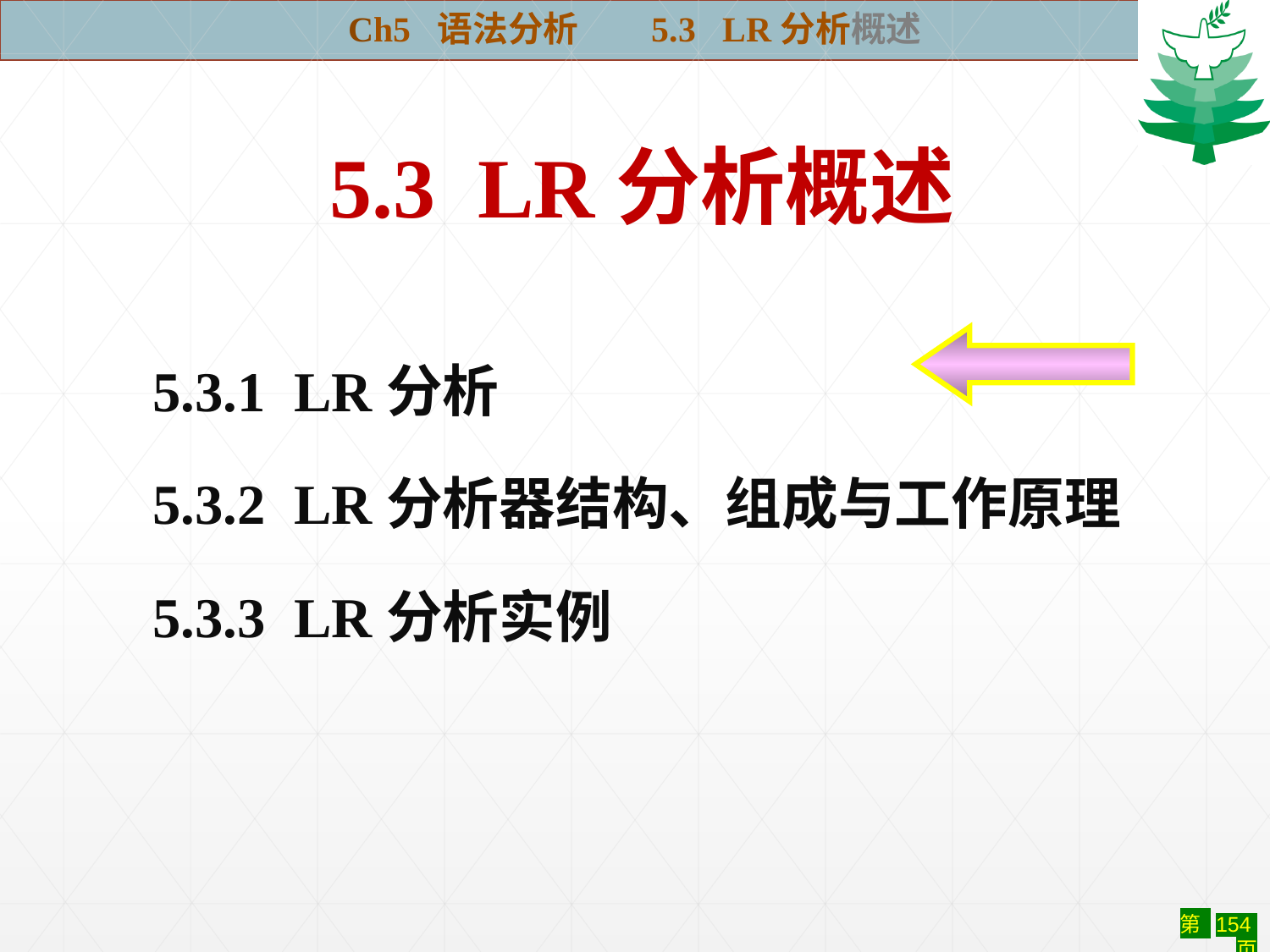

Ch5  语法分析        5.3   LR分析概述
 5.3  LR分析概述
5.3.1  LR分析
5.3.2  LR分析器结构、组成与工作原理
5.3.3  LR分析实例